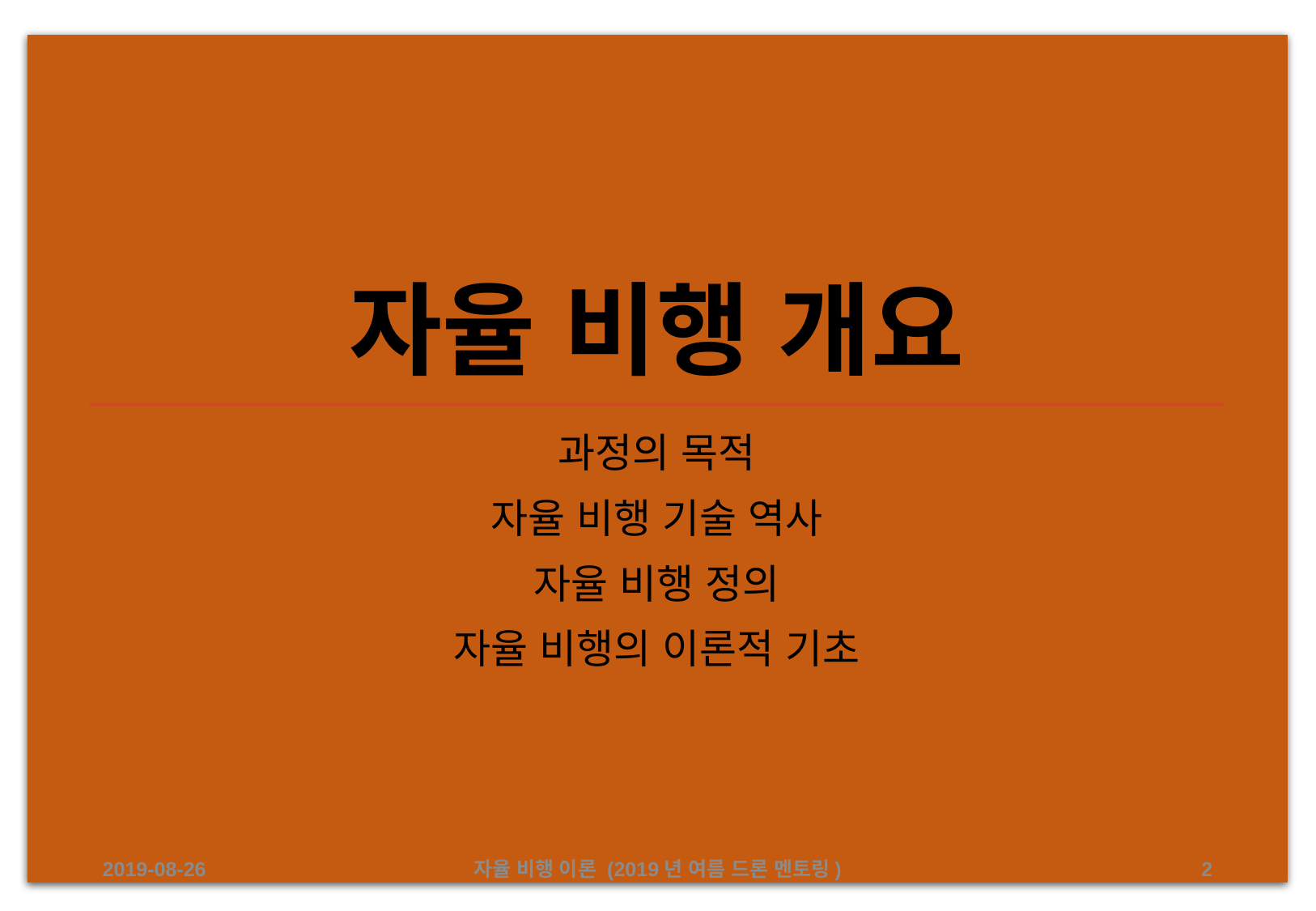

# 자율 비행 개요
과정의 목적
자율 비행 기술 역사
자율 비행 정의
자율 비행의 이론적 기초

2019-08-26
자율 비행 이론 (2019년 여름 드론 멘토링)
2